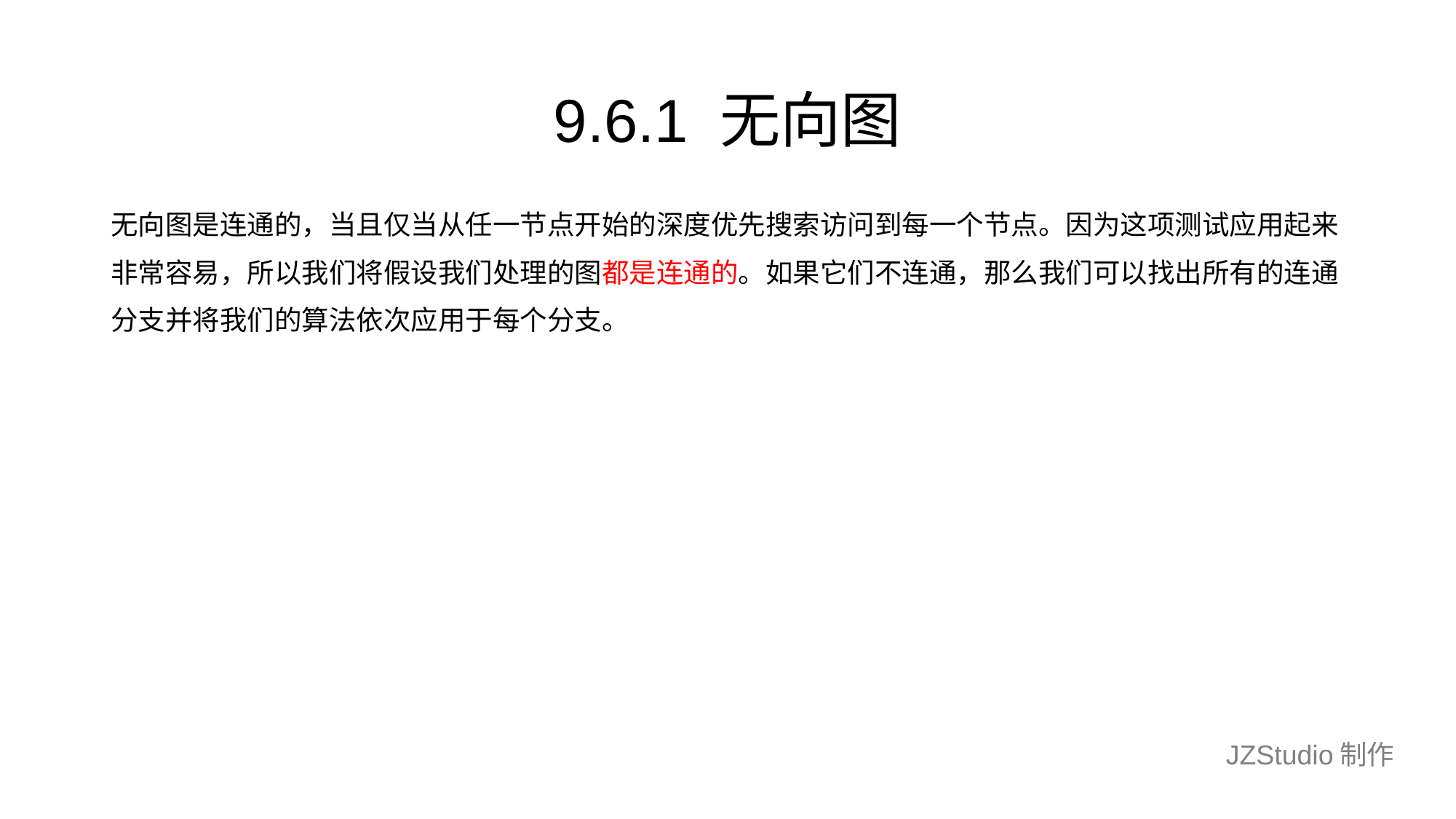

# 9.6.1 无向图
无向图是连通的，当且仅当从任一节点开始的深度优先搜索访问到每一个节点。因为这项测试应用起来
非常容易，所以我们将假设我们处理的图都是连通的。如果它们不连通，那么我们可以找出所有的连通
分支并将我们的算法依次应用于每个分支。